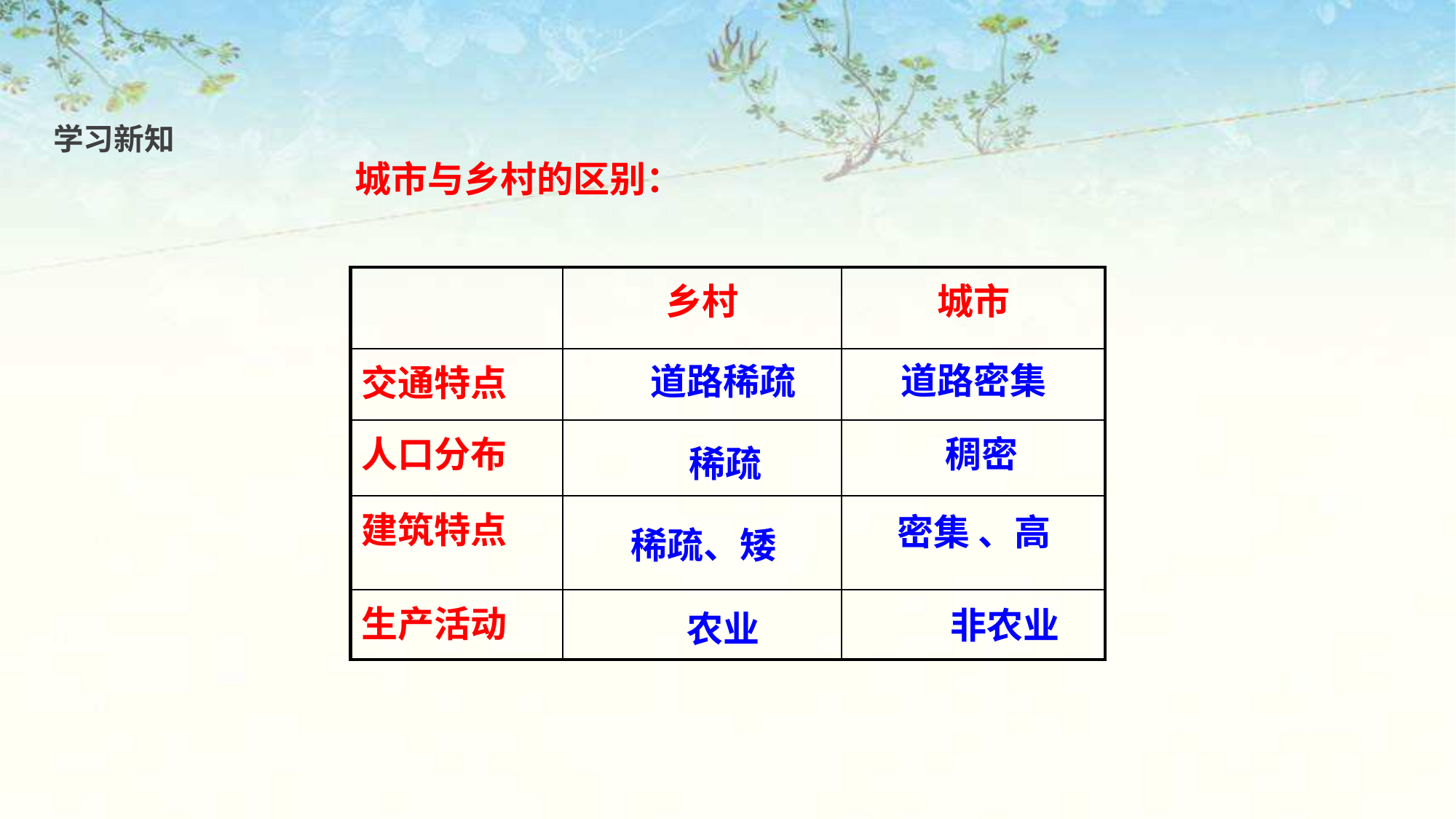

学习新知
城市与乡村的区别：
|  | 乡村 | 城市 |
| --- | --- | --- |
| 交通特点 |  |  |
| 人口分布 |  |  |
| 建筑特点 |  |  |
| 生产活动 |  |  |
道路密集
道路稀疏
稠密
稀疏
密集 、高
稀疏、矮
非农业
农业